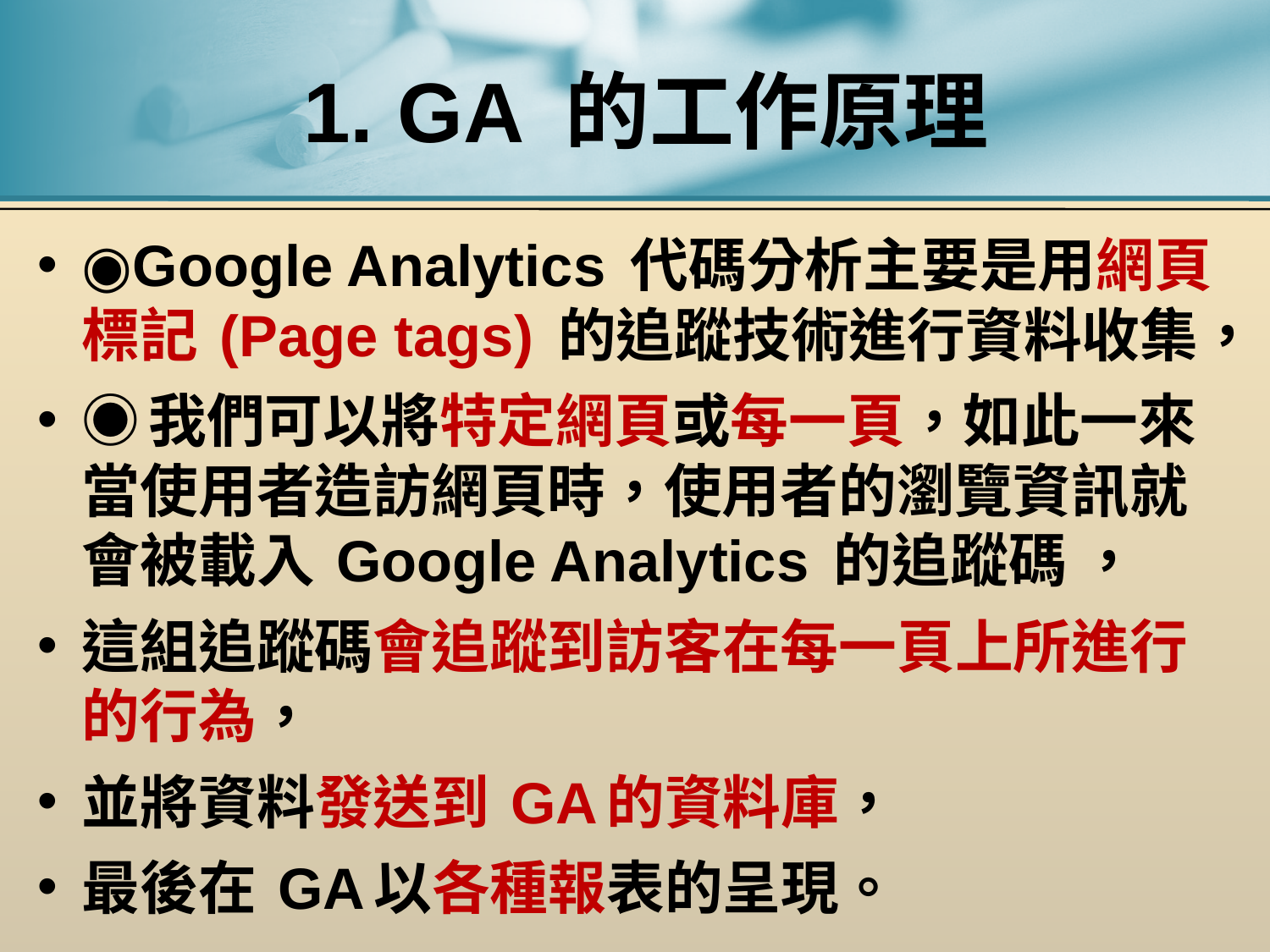

# 1. GA 的工作原理
◉Google Analytics 代碼分析主要是用網頁標記 (Page tags) 的追蹤技術進行資料收集，
◉我們可以將特定網頁或每一頁，如此一來當使用者造訪網頁時，使用者的瀏覽資訊就會被載入 Google Analytics 的追蹤碼 ，
這組追蹤碼會追蹤到訪客在每一頁上所進行的行為，
並將資料發送到 GA的資料庫，
最後在 GA以各種報表的呈現。